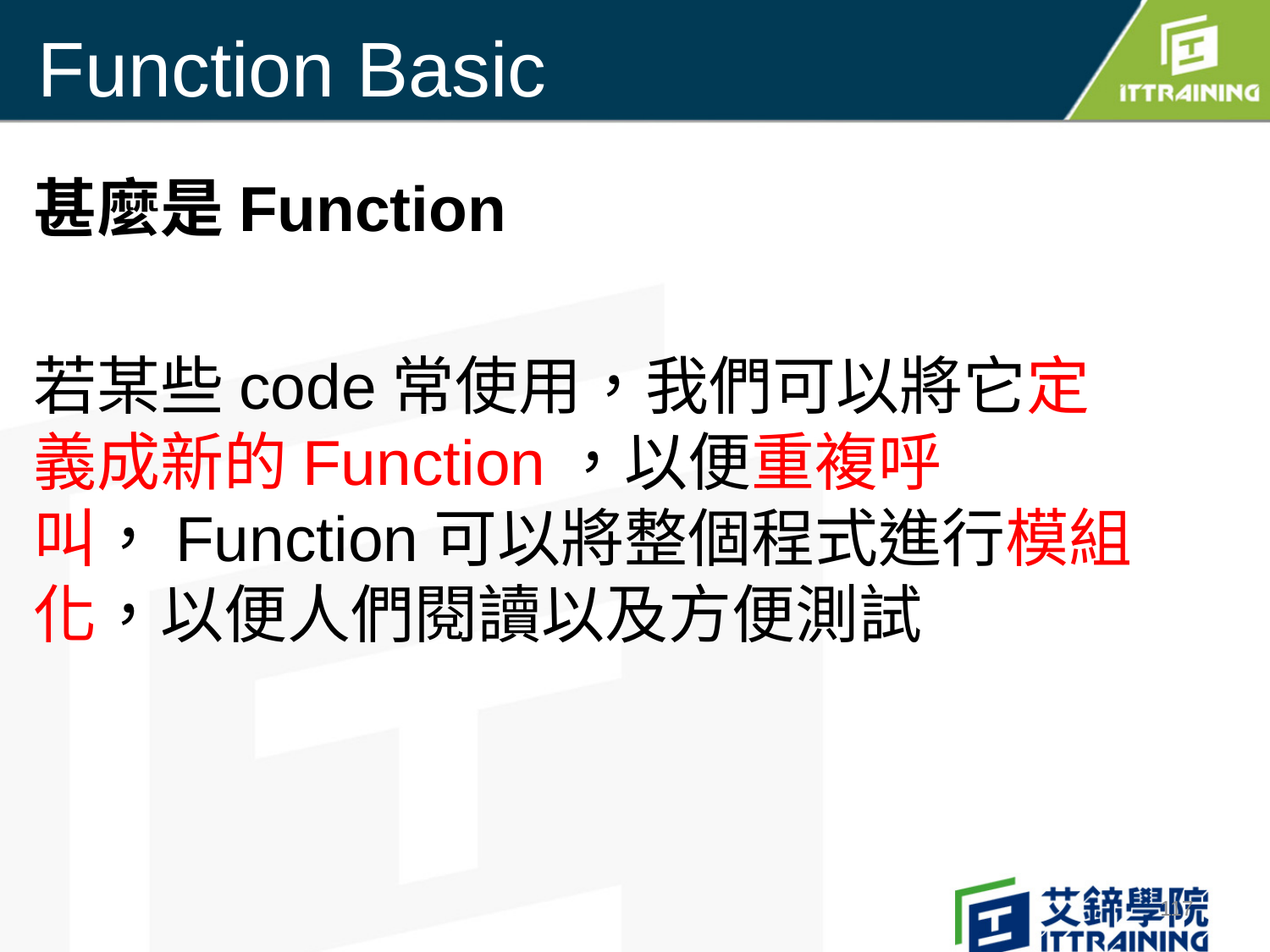

# Function Basic
甚麼是Function

若某些code常使用，我們可以將它定義成新的Function，以便重複呼叫，Function可以將整個程式進行模組化，以便人們閱讀以及方便測試
117